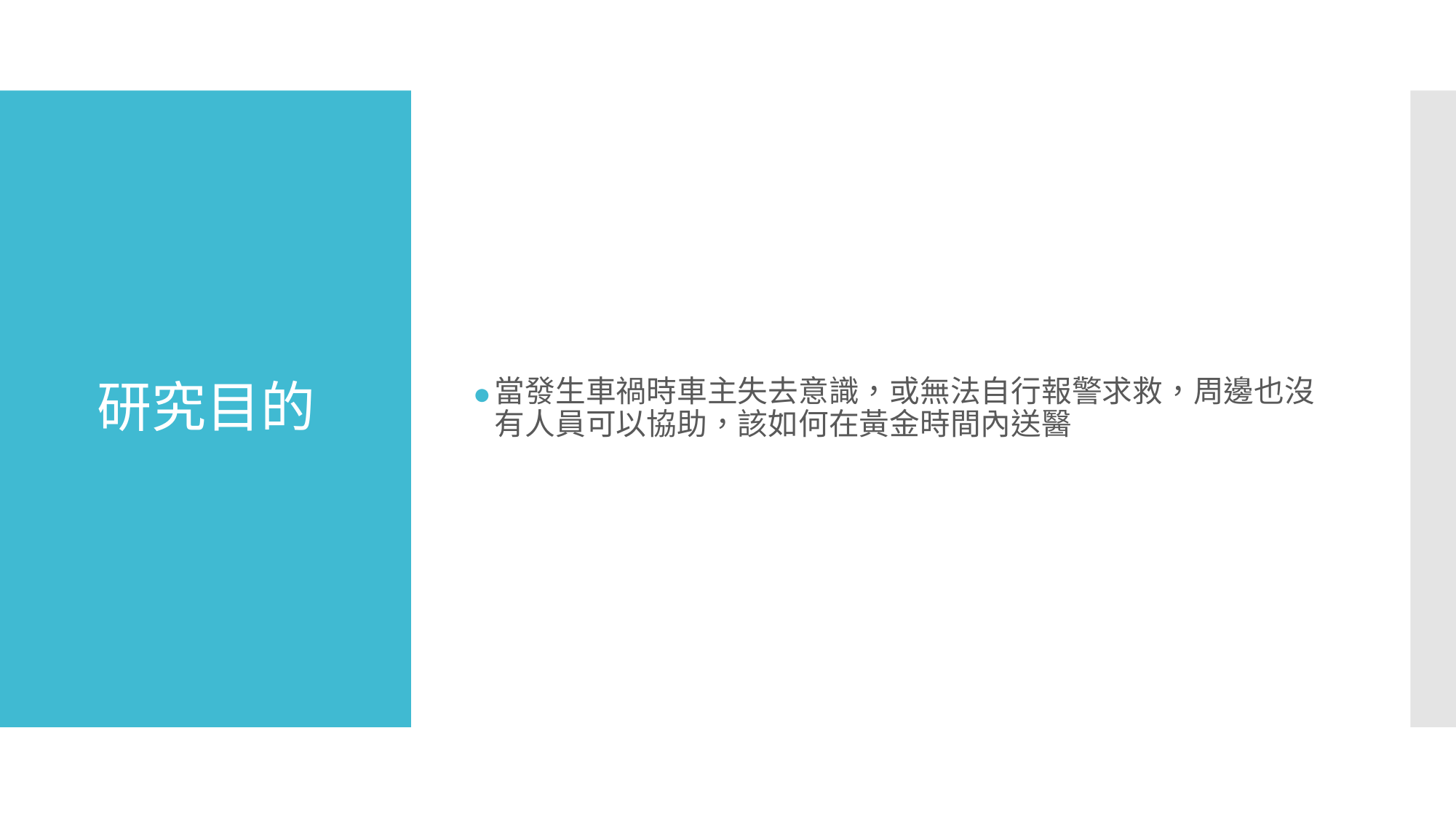

當發生車禍時車主失去意識，或無法自行報警求救，周邊也沒有人員可以協助，該如何在黃金時間內送醫
# 研究目的